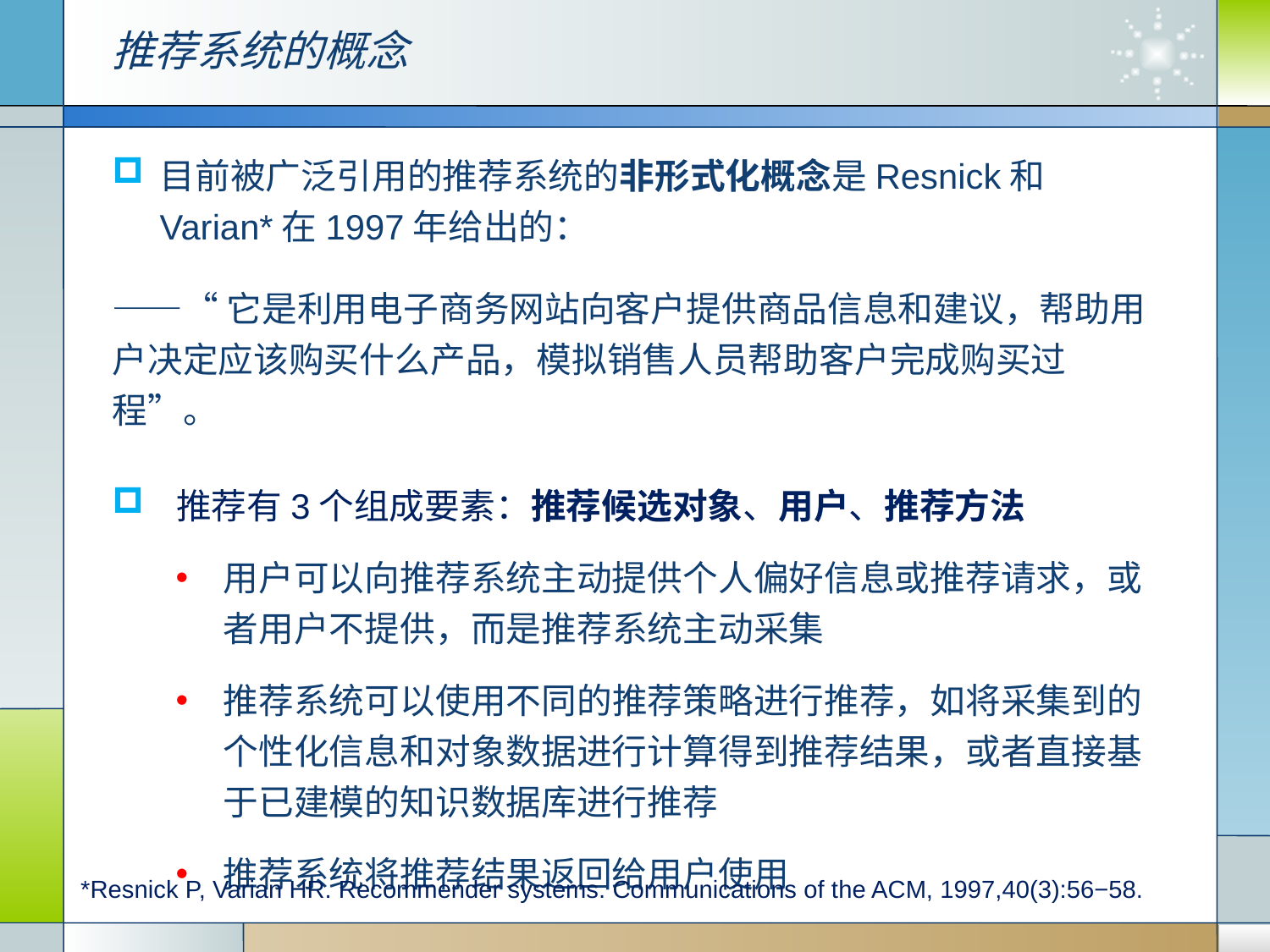

推荐系统的概念
目前被广泛引用的推荐系统的非形式化概念是Resnick和Varian*在1997年给出的：
——“它是利用电子商务网站向客户提供商品信息和建议，帮助用户决定应该购买什么产品，模拟销售人员帮助客户完成购买过程”。
 推荐有3个组成要素：推荐候选对象、用户、推荐方法
用户可以向推荐系统主动提供个人偏好信息或推荐请求，或者用户不提供，而是推荐系统主动采集
推荐系统可以使用不同的推荐策略进行推荐，如将采集到的个性化信息和对象数据进行计算得到推荐结果，或者直接基于已建模的知识数据库进行推荐
推荐系统将推荐结果返回给用户使用
*Resnick P, Varian HR. Recommender systems. Communications of the ACM, 1997,40(3):56−58.